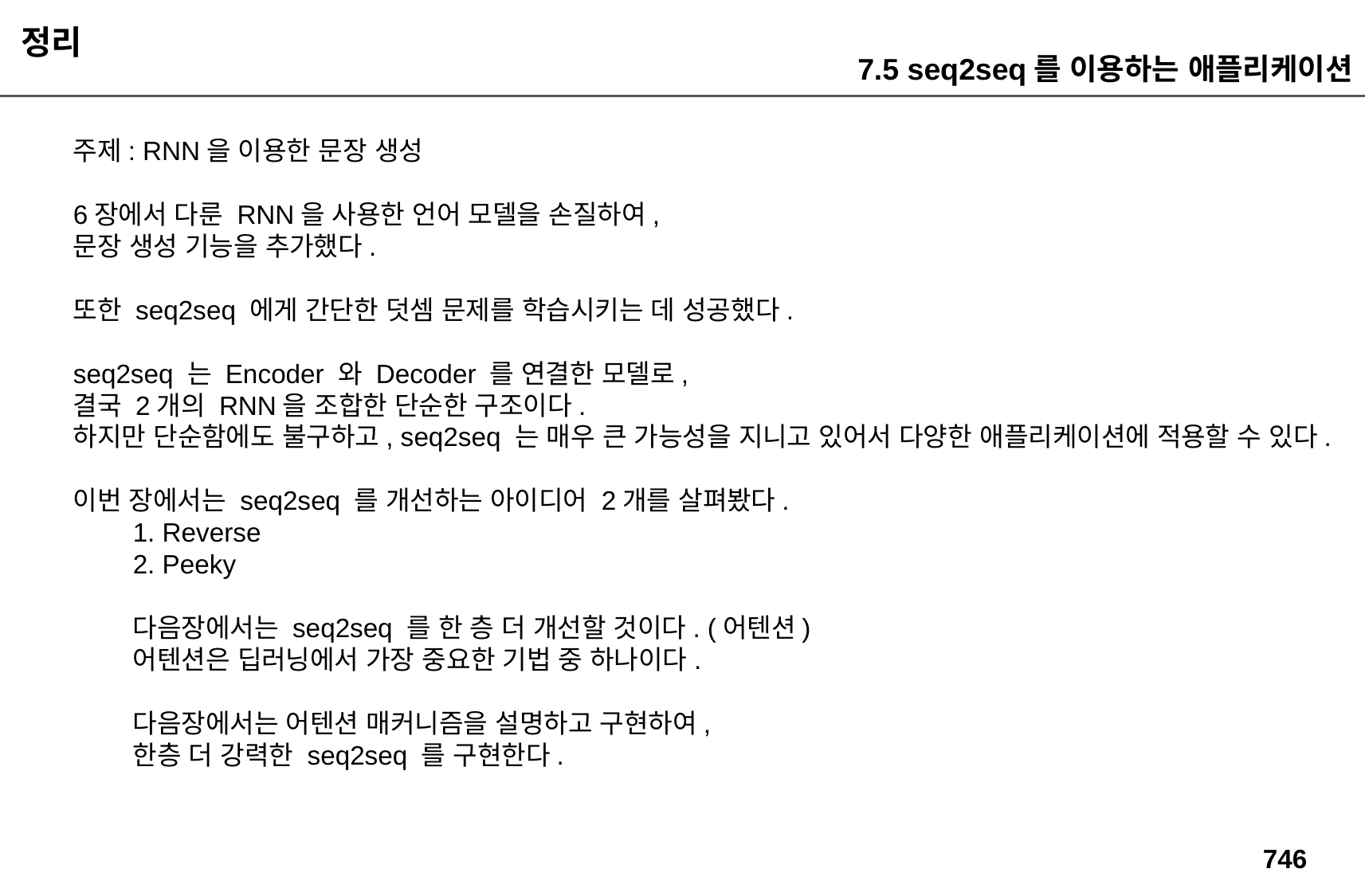

정리
7.5 seq2seq를 이용하는 애플리케이션
주제: RNN을 이용한 문장 생성

6장에서 다룬 RNN을 사용한 언어 모델을 손질하여,
문장 생성 기능을 추가했다.

또한 seq2seq 에게 간단한 덧셈 문제를 학습시키는 데 성공했다.

seq2seq 는 Encoder 와 Decoder 를 연결한 모델로,
결국 2개의 RNN을 조합한 단순한 구조이다.
하지만 단순함에도 불구하고, seq2seq 는 매우 큰 가능성을 지니고 있어서 다양한 애플리케이션에 적용할 수 있다.

이번 장에서는 seq2seq 를 개선하는 아이디어 2개를 살펴봤다.
1. Reverse
2. Peeky

다음장에서는 seq2seq 를 한 층 더 개선할 것이다. (어텐션)
어텐션은 딥러닝에서 가장 중요한 기법 중 하나이다.

다음장에서는 어텐션 매커니즘을 설명하고 구현하여,
한층 더 강력한 seq2seq 를 구현한다.